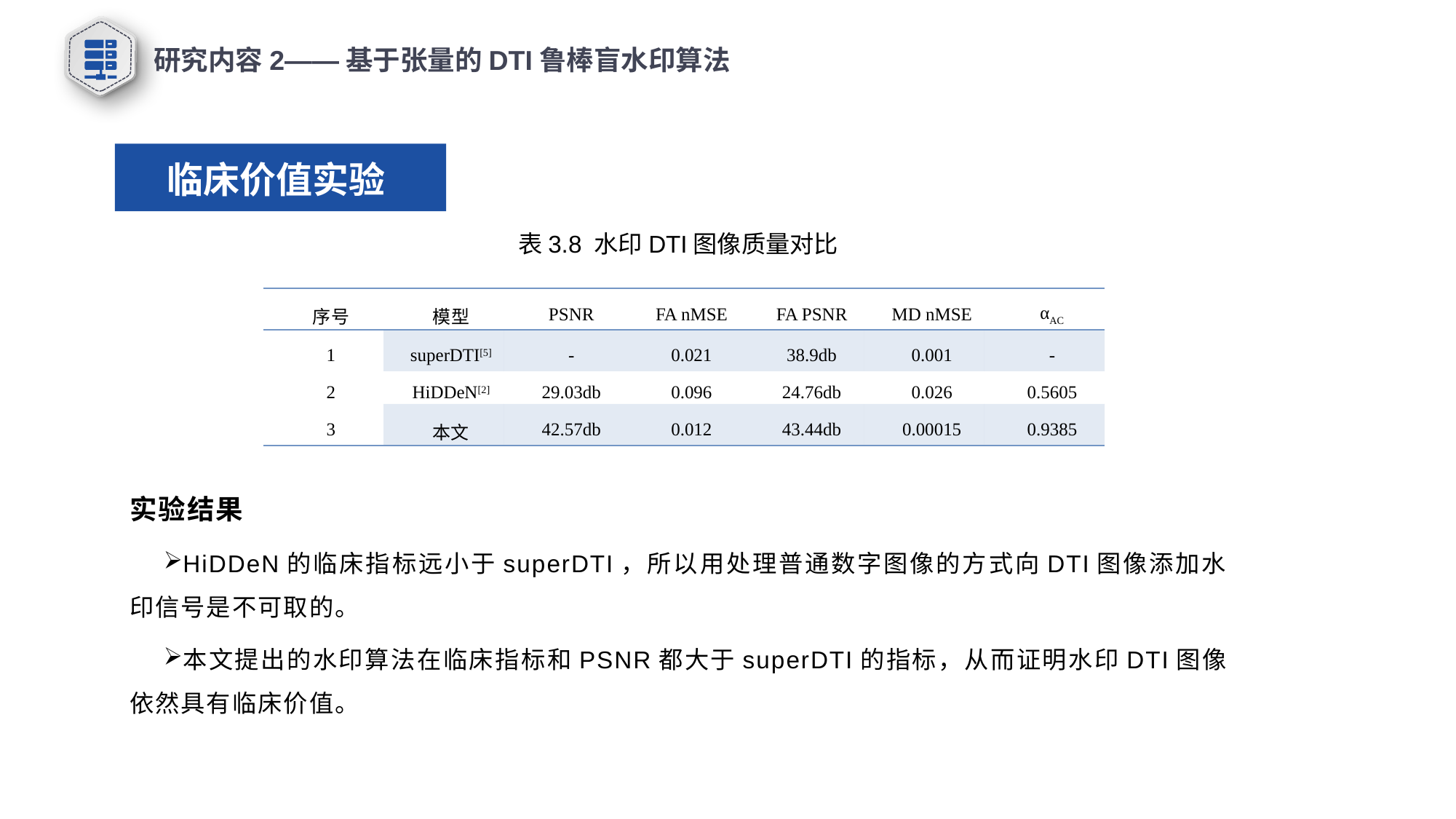

研究内容2——基于张量的DTI鲁棒盲水印算法

临床价值实验
表3.8 水印DTI图像质量对比
| 序号 | 模型 | PSNR | FA nMSE | FA PSNR | MD nMSE | αAC |
| --- | --- | --- | --- | --- | --- | --- |
| 1 | superDTI[5] | - | 0.021 | 38.9db | 0.001 | - |
| 2 | HiDDeN[2] | 29.03db | 0.096 | 24.76db | 0.026 | 0.5605 |
| 3 | 本文 | 42.57db | 0.012 | 43.44db | 0.00015 | 0.9385 |
实验结果
HiDDeN的临床指标远小于superDTI，所以用处理普通数字图像的方式向DTI图像添加水印信号是不可取的。
本文提出的水印算法在临床指标和PSNR都大于superDTI的指标，从而证明水印DTI图像依然具有临床价值。